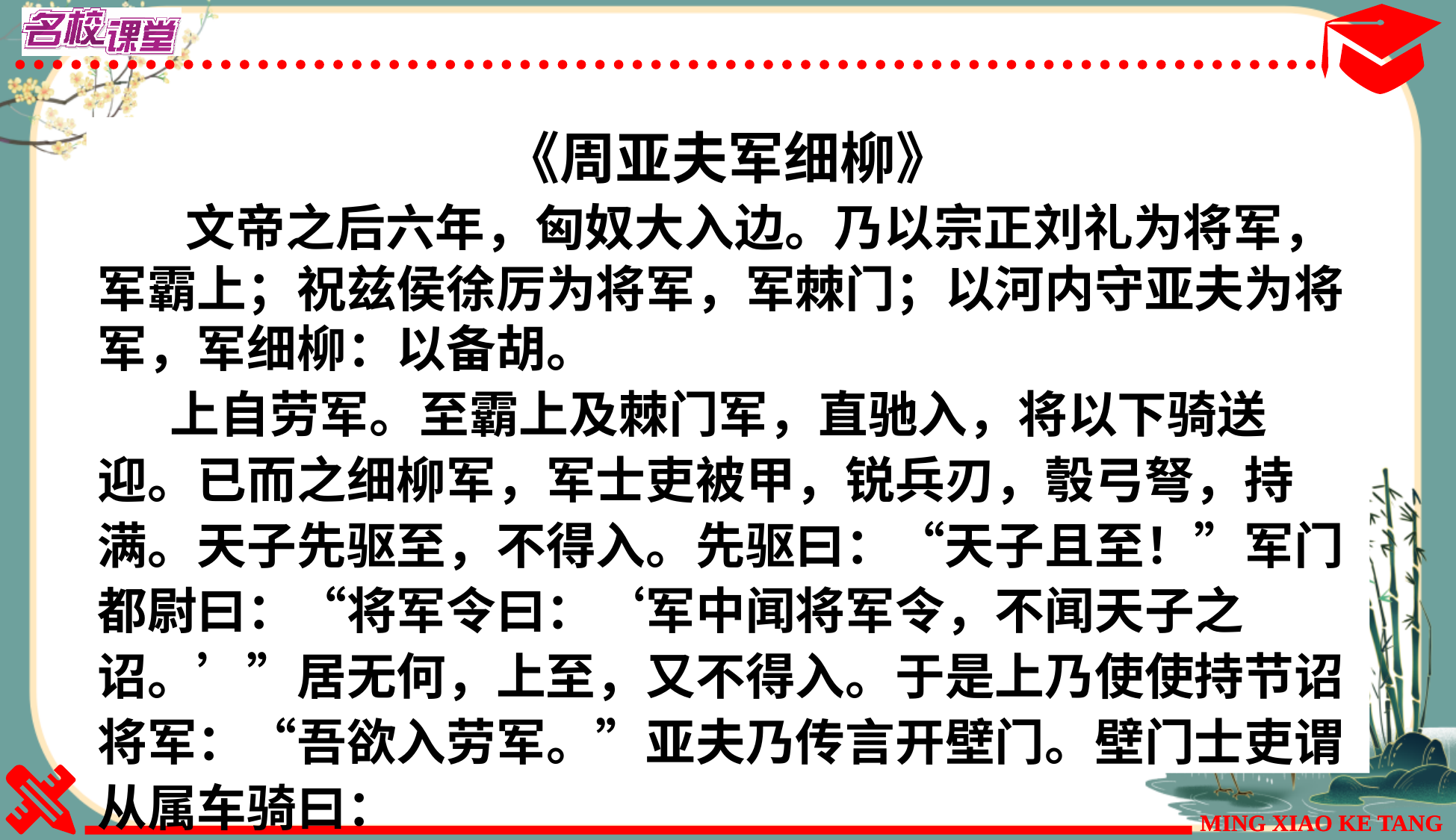

《周亚夫军细柳》
  　文帝之后六年，匈奴大入边。乃以宗正刘礼为将军，军霸上；祝兹侯徐厉为将军，军棘门；以河内守亚夫为将军，军细柳：以备胡。
　  上自劳军。至霸上及棘门军，直驰入，将以下骑送迎。已而之细柳军，军士吏被甲，锐兵刃，彀弓弩，持满。天子先驱至，不得入。先驱曰：“天子且至！”军门都尉曰：“将军令曰：‘军中闻将军令，不闻天子之诏。’”居无何，上至，又不得入。于是上乃使使持节诏将军：“吾欲入劳军。”亚夫乃传言开壁门。壁门士吏谓从属车骑曰：